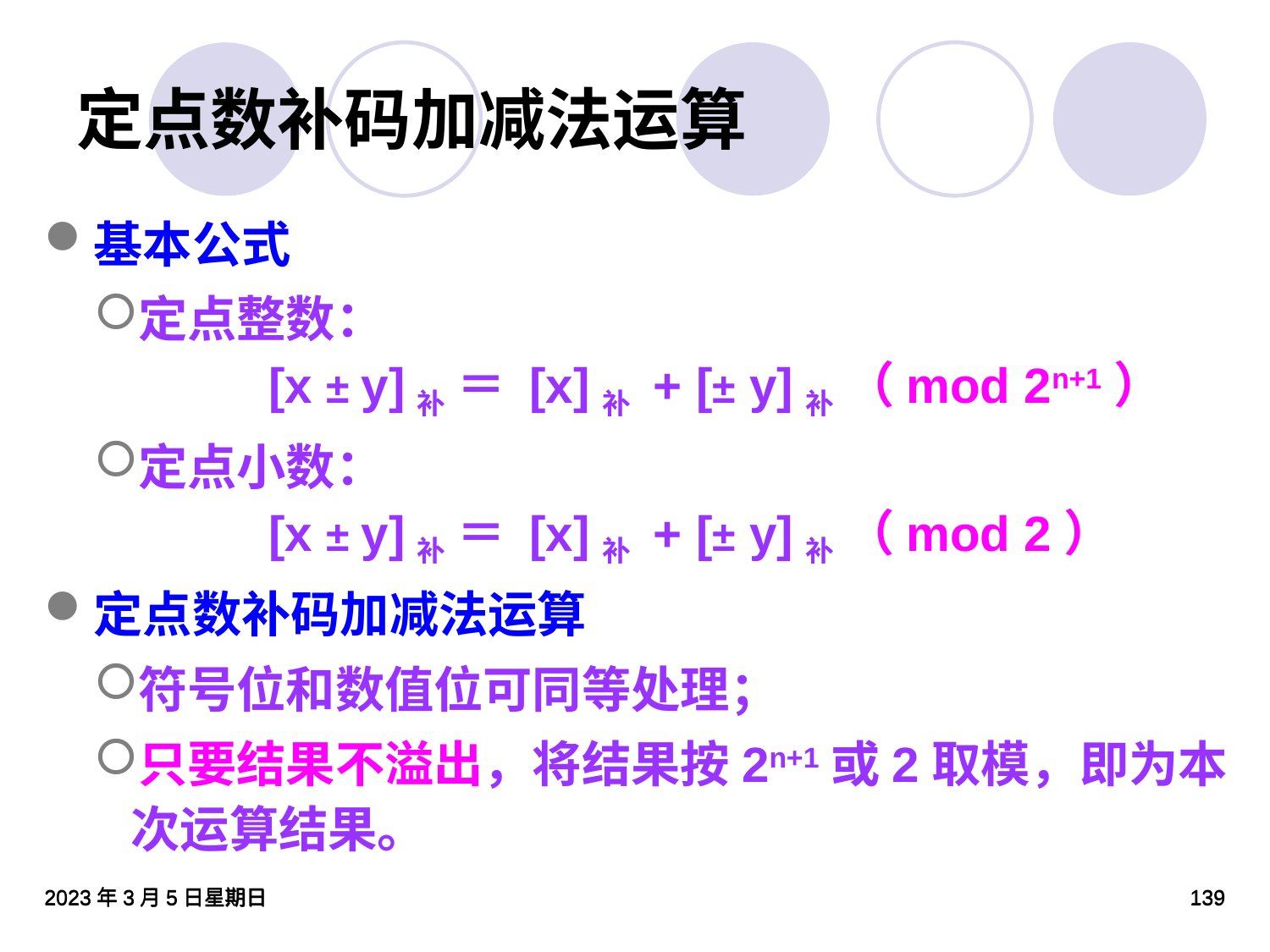

# 定点数补码加减法运算
基本公式
定点整数：
	[x ± y]补 ＝ [x]补 + [± y]补 （mod 2n+1）
定点小数：
	[x ± y]补 ＝ [x]补 + [± y]补 （mod 2）
定点数补码加减法运算
符号位和数值位可同等处理；
只要结果不溢出，将结果按2n+1或2取模，即为本次运算结果。
2023年3月5日星期日
2023年3月5日星期日
139
139